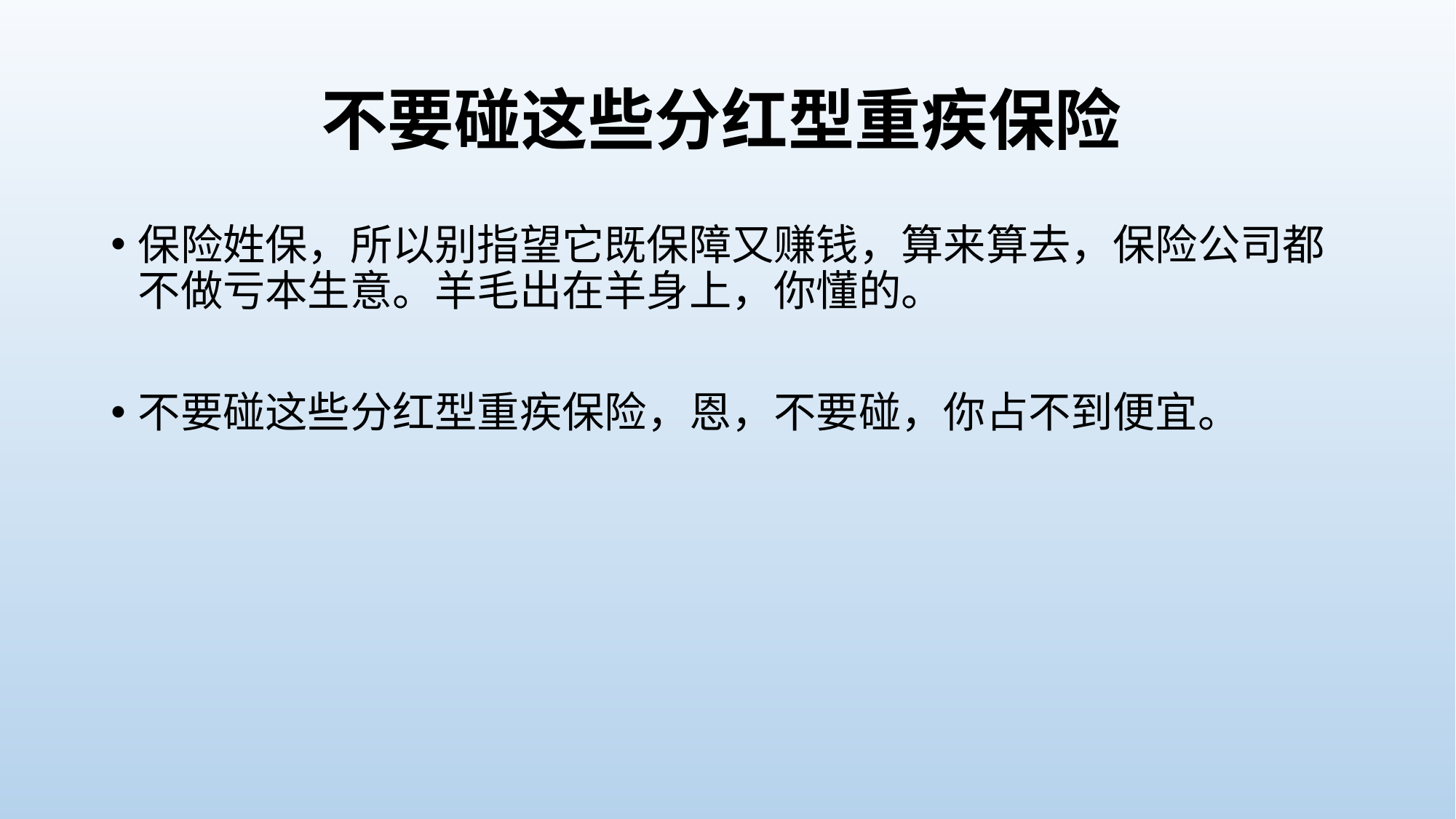

# 不要碰这些分红型重疾保险
保险姓保，所以别指望它既保障又赚钱，算来算去，保险公司都不做亏本生意。羊毛出在羊身上，你懂的。

不要碰这些分红型重疾保险，恩，不要碰，你占不到便宜。